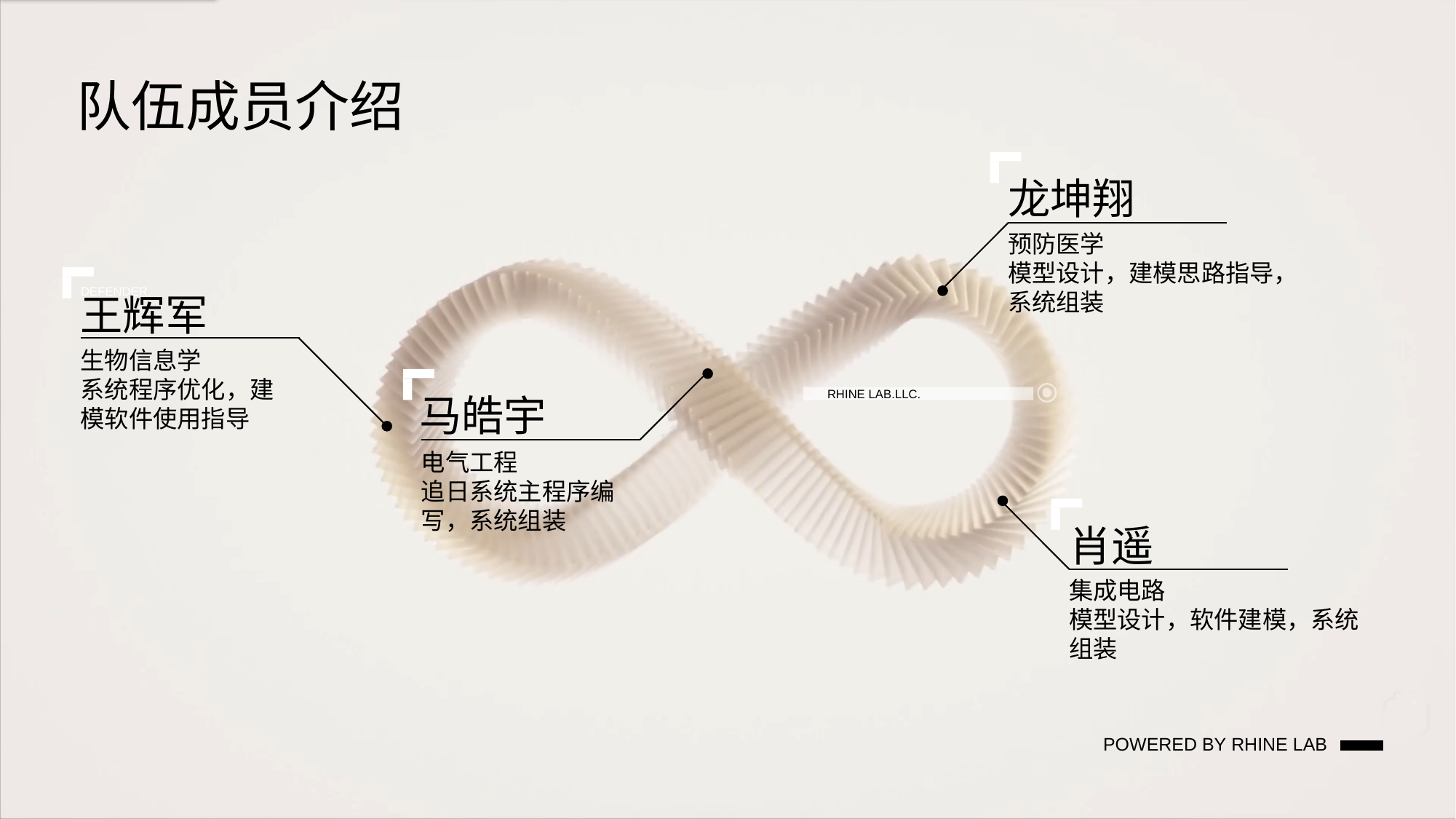

队伍成员介绍
rhodeskesi

龙坤翔
预防医学
模型设计，建模思路指导，系统组装

王辉军
DEFENDER.

生物信息学
系统程序优化，建模软件使用指导

马皓宇

       RHINE LAB.LLC.

电气工程
追日系统主程序编写，系统组装

肖遥
集成电路
模型设计，软件建模，系统组装
POWERED BY RHINE LAB